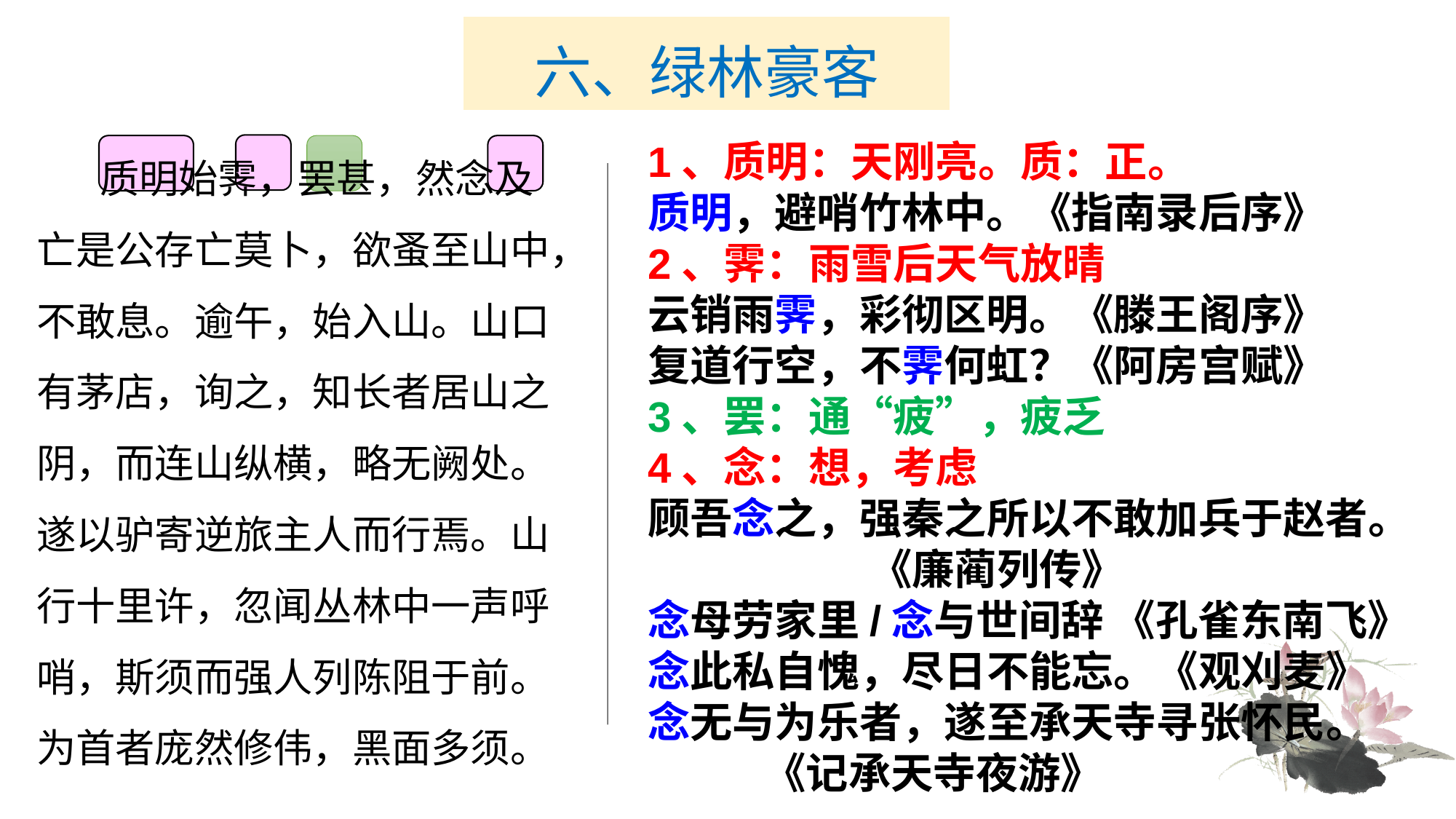

# 六、绿林豪客
　　质明始霁，罢甚，然念及亡是公存亡莫卜，欲蚤至山中，不敢息。逾午，始入山。山口有茅店，询之，知长者居山之阴，而连山纵横，略无阙处。遂以驴寄逆旅主人而行焉。山行十里许，忽闻丛林中一声呼哨，斯须而强人列陈阻于前。为首者庞然修伟，黑面多须。
1、质明：天刚亮。质：正。
质明，避哨竹林中。《指南录后序》
2、霁：雨雪后天气放晴
云销雨霁，彩彻区明。《滕王阁序》
复道行空，不霁何虹？《阿房宫赋》
3、罢：通“疲”，疲乏
4、念：想，考虑
顾吾念之，强秦之所以不敢加兵于赵者。
                      《廉蔺列传》
念母劳家里/念与世间辞 《孔雀东南飞》
念此私自愧，尽日不能忘。《观刈麦》
念无与为乐者，遂至承天寺寻张怀民。
           《记承天寺夜游》